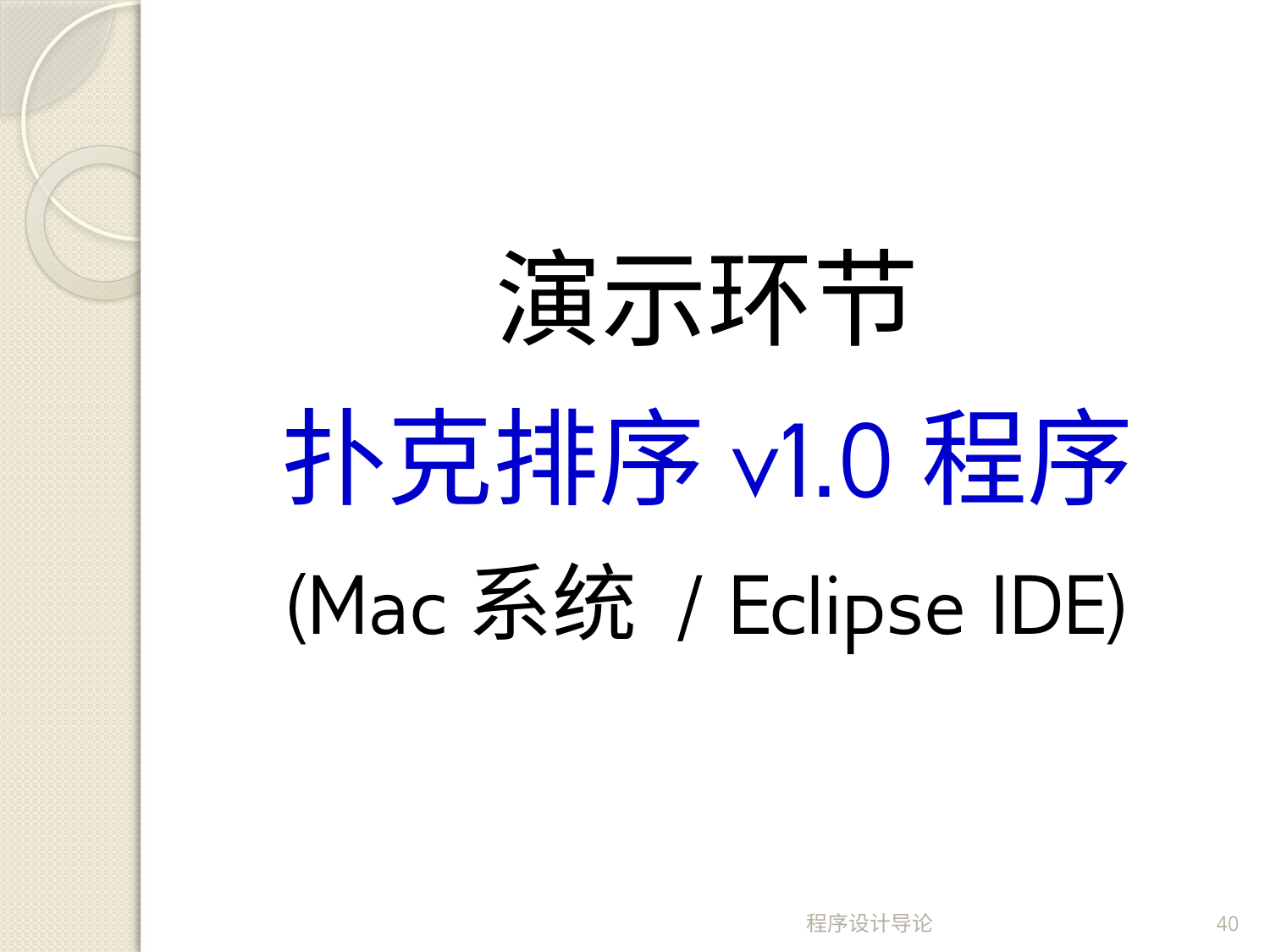

演示环节
扑克排序v1.0程序
(Mac系统 / Eclipse IDE)
程序设计导论
40